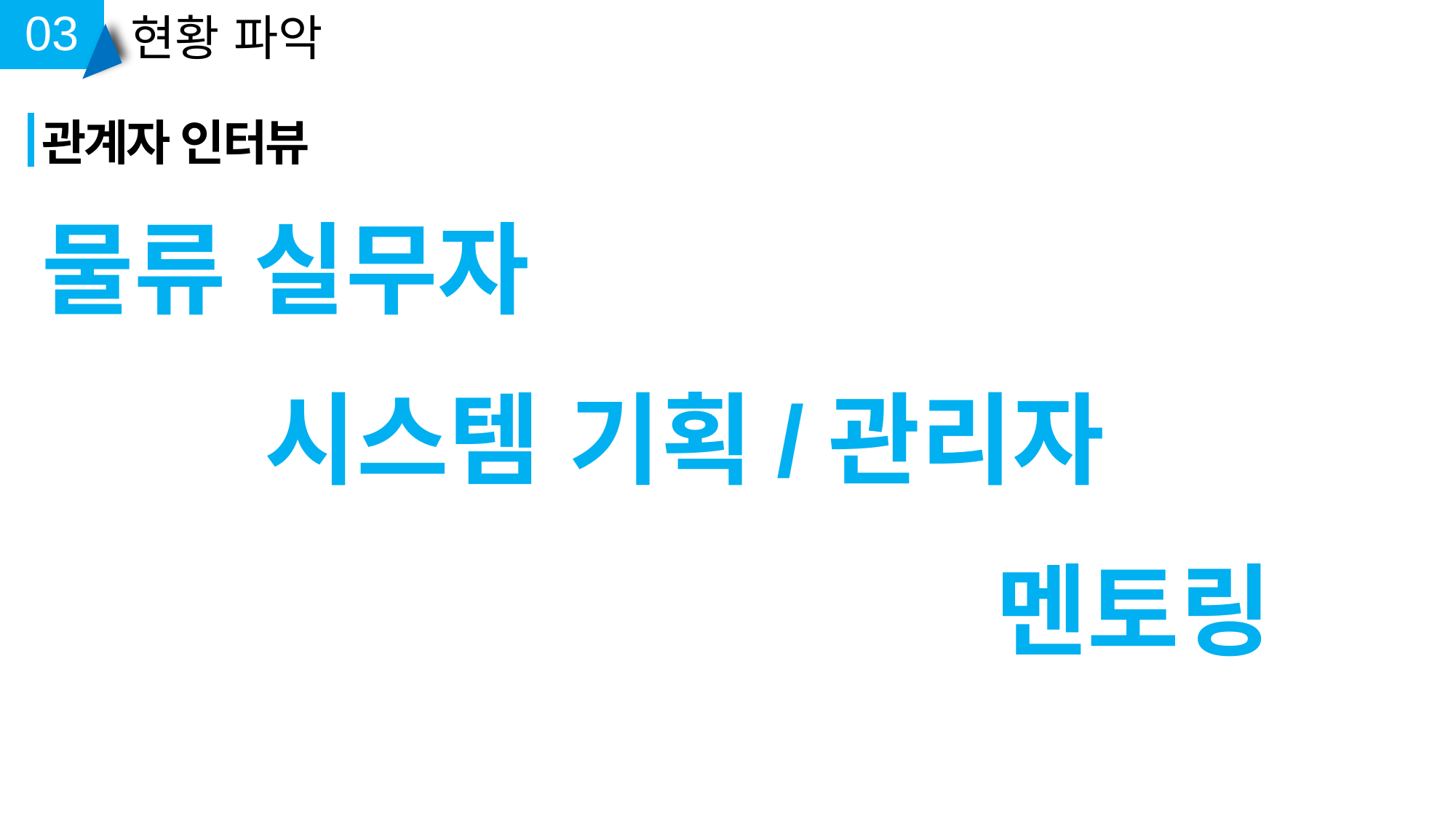

03
현황 파악

관계자 인터뷰
물류 실무자
시스템 기획/관리자
멘토링